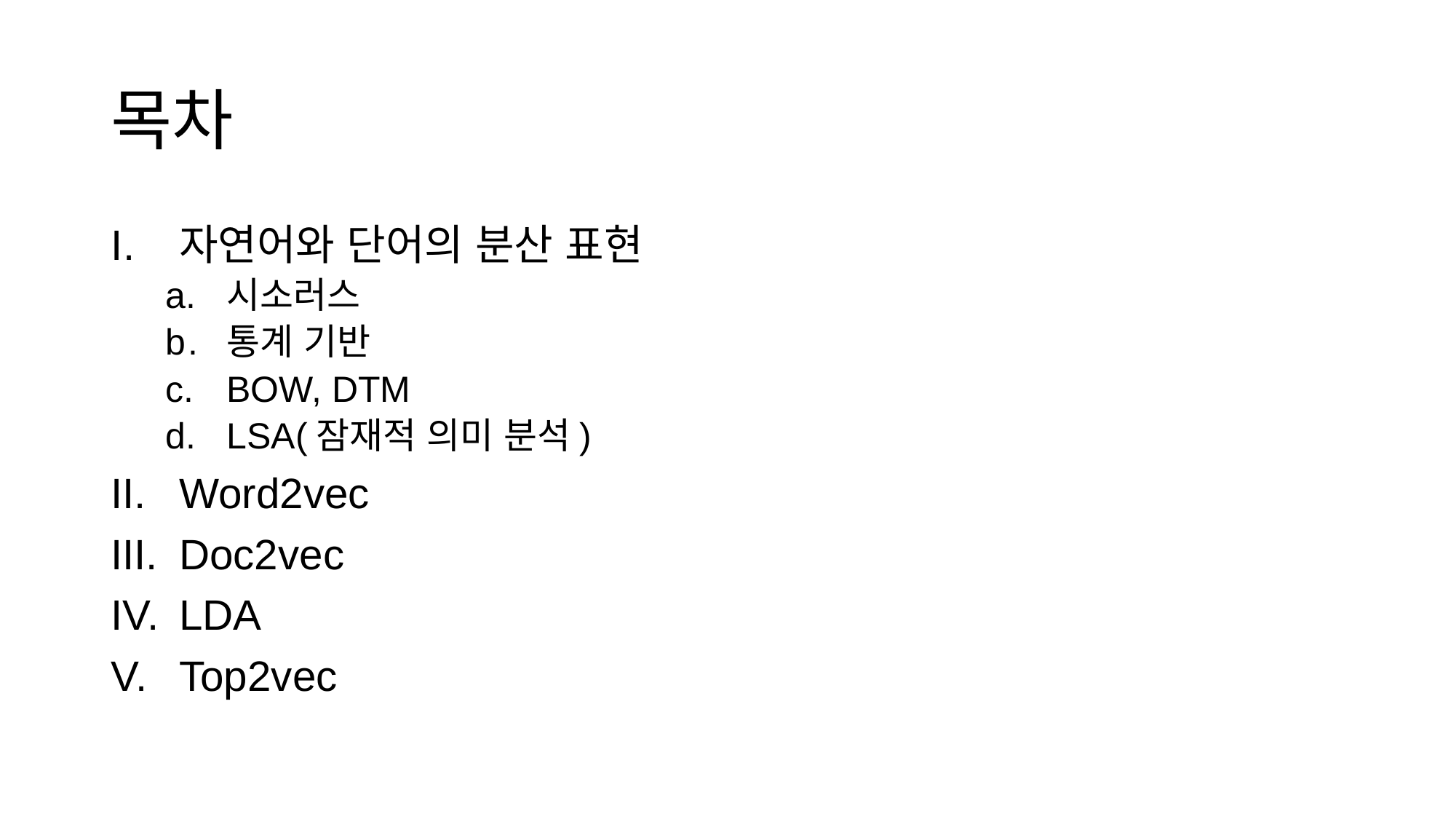

# 목차
자연어와 단어의 분산 표현
시소러스
통계 기반
BOW, DTM
LSA(잠재적 의미 분석)
Word2vec
Doc2vec
LDA
Top2vec